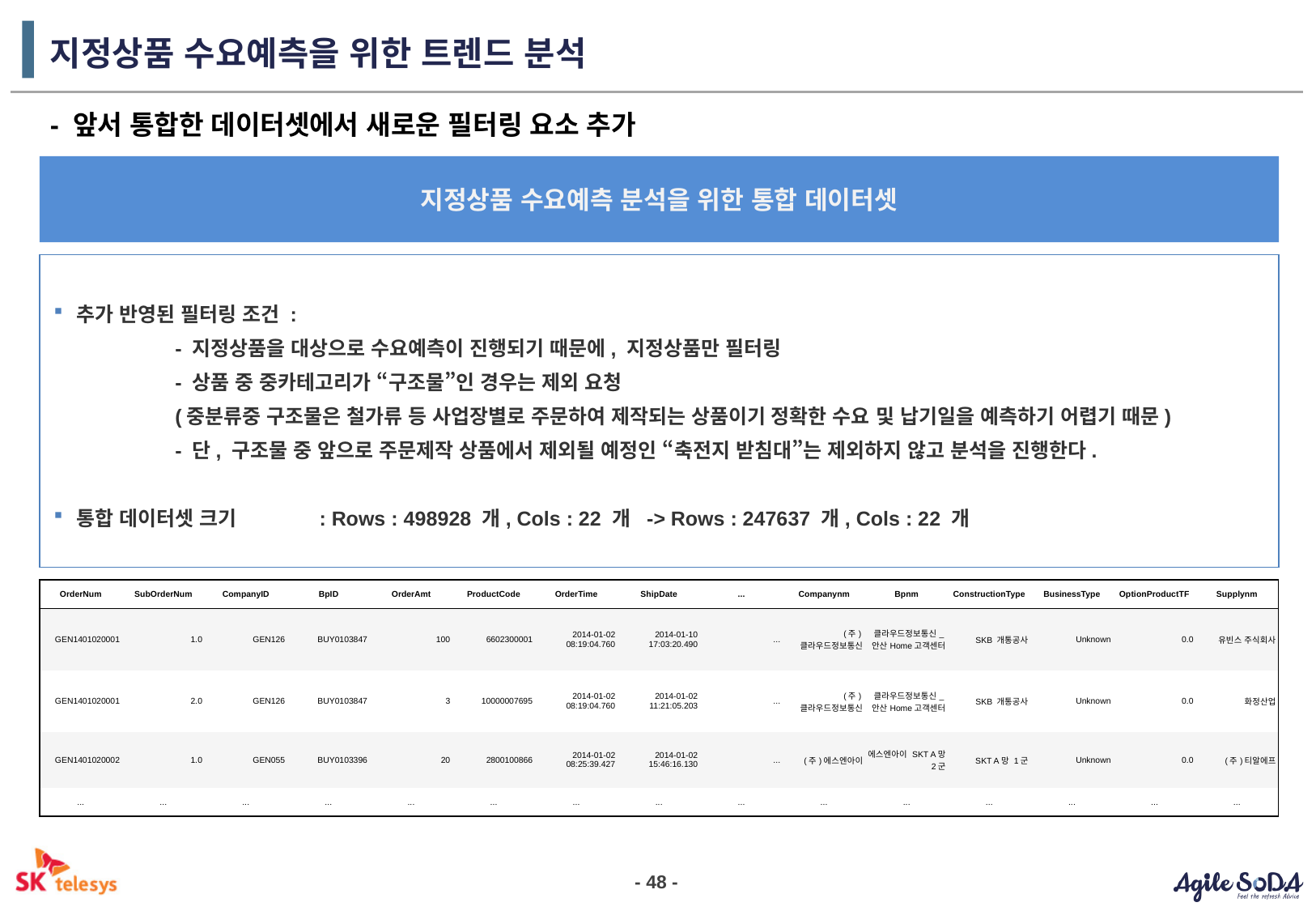

# 지정상품 수요예측을 위한 트렌드 분석
- 앞서 통합한 데이터셋에서 새로운 필터링 요소 추가
지정상품 수요예측 분석을 위한 통합 데이터셋
추가 반영된 필터링 조건 :
	- 지정상품을 대상으로 수요예측이 진행되기 때문에, 지정상품만 필터링
	- 상품 중 중카테고리가 “구조물”인 경우는 제외 요청
	(중분류중 구조물은 철가류 등 사업장별로 주문하여 제작되는 상품이기 정확한 수요 및 납기일을 예측하기 어렵기 때문)
	- 단, 구조물 중 앞으로 주문제작 상품에서 제외될 예정인 “축전지 받침대”는 제외하지 않고 분석을 진행한다.

통합 데이터셋 크기	: Rows : 498928 개, Cols : 22 개  -> Rows : 247637 개, Cols : 22 개
| OrderNum | SubOrderNum | CompanyID | BpID | OrderAmt | ProductCode | OrderTime | ShipDate | ... | Companynm | Bpnm | ConstructionType | BusinessType | OptionProductTF | Supplynm |
| --- | --- | --- | --- | --- | --- | --- | --- | --- | --- | --- | --- | --- | --- | --- |
| GEN1401020001 | 1.0 | GEN126 | BUY0103847 | 100 | 6602300001 | 2014-01-02 08:19:04.760 | 2014-01-10 17:03:20.490 | ... | (주)클라우드정보통신 | 클라우드정보통신\_안산Home고객센터 | SKB 개통공사 | Unknown | 0.0 | 유빈스 주식회사 |
| GEN1401020001 | 2.0 | GEN126 | BUY0103847 | 3 | 10000007695 | 2014-01-02 08:19:04.760 | 2014-01-02 11:21:05.203 | ... | (주)클라우드정보통신 | 클라우드정보통신\_안산Home고객센터 | SKB 개통공사 | Unknown | 0.0 | 화정산업 |
| GEN1401020002 | 1.0 | GEN055 | BUY0103396 | 20 | 2800100866 | 2014-01-02 08:25:39.427 | 2014-01-02 15:46:16.130 | ... | (주)에스엔아이 | 에스엔아이 SKT A망 2군 | SKT A망 1군 | Unknown | 0.0 | (주)티알에프 |
| ... | ... | ... | ... | ... | ... | ... | ... | ... | ... | ... | ... | ... | ... | ... |